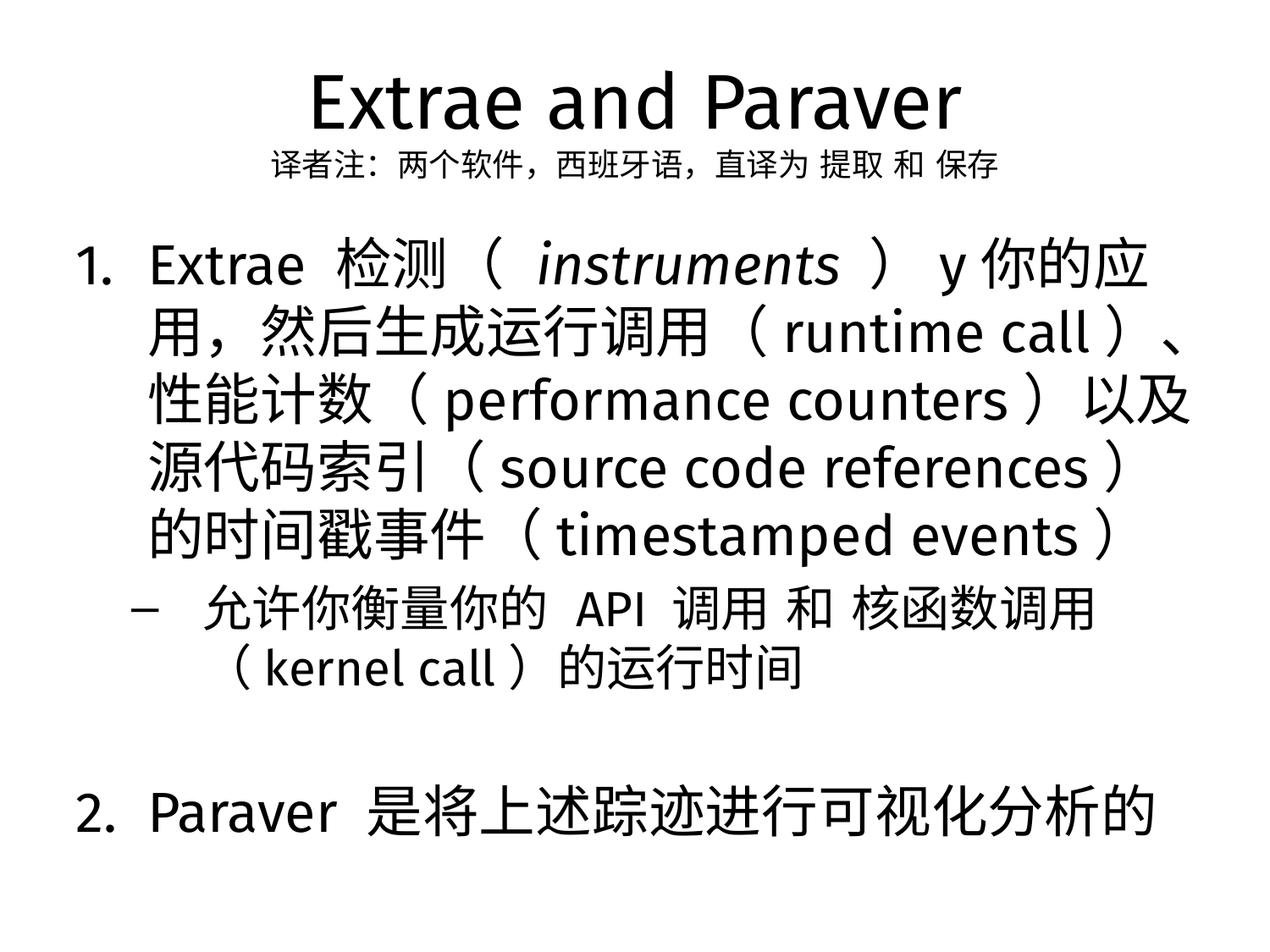

Extrae and Paraver
译者注：两个软件，西班牙语，直译为 提取 和 保存
Extrae 检测（ instruments ）y你的应用，然后生成运行调用（runtime call）、性能计数（performance counters）以及源代码索引（source code references）的时间戳事件（timestamped events）
允许你衡量你的 API 调用 和 核函数调用（kernel call）的运行时间

Paraver 是将上述踪迹进行可视化分析的